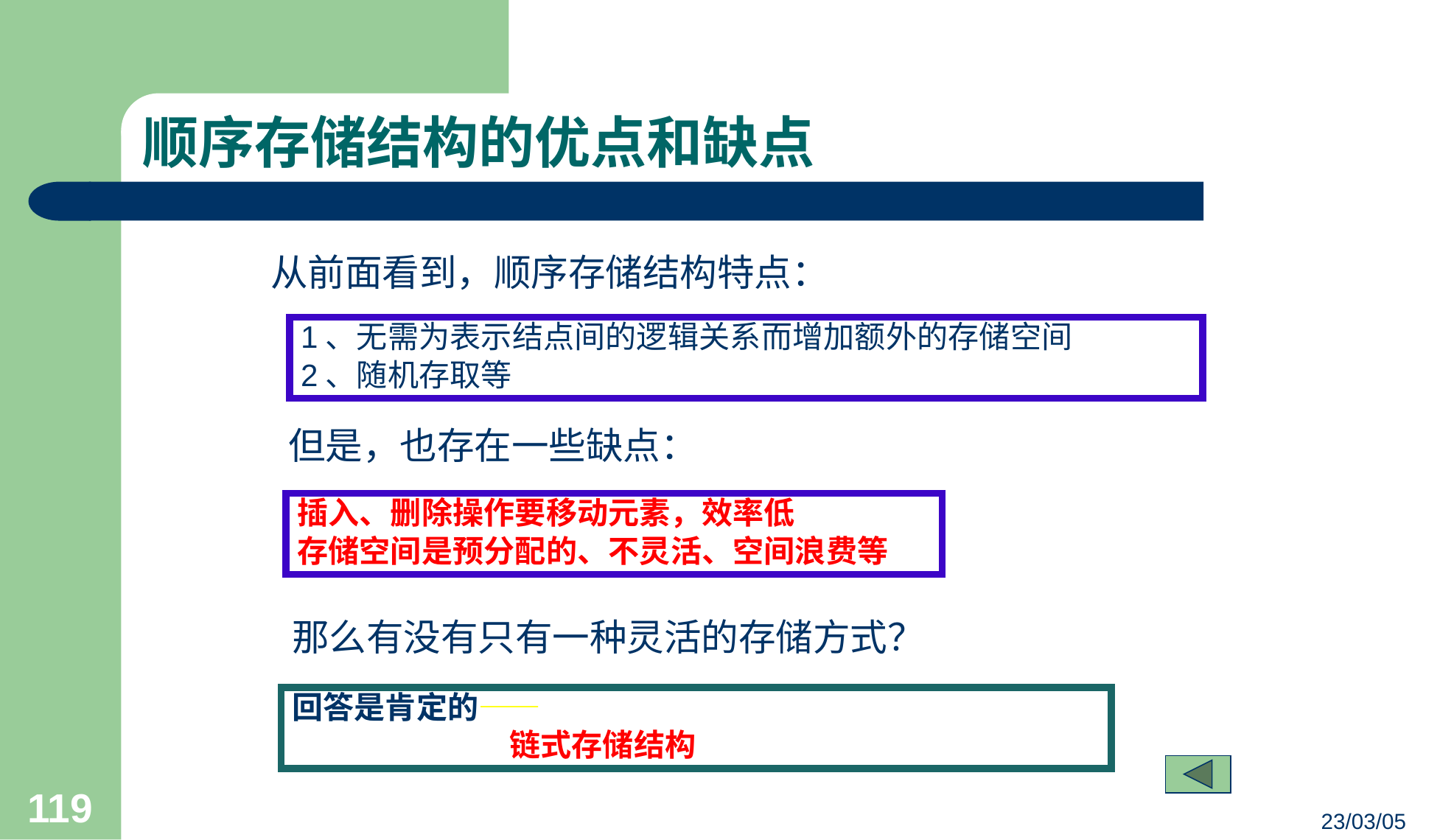

# 顺序存储结构的优点和缺点
从前面看到，顺序存储结构特点：
1、无需为表示结点间的逻辑关系而增加额外的存储空间
2、随机存取等
但是，也存在一些缺点：
插入、删除操作要移动元素，效率低
存储空间是预分配的、不灵活、空间浪费等
那么有没有只有一种灵活的存储方式？
回答是肯定的——
                              链式存储结构

119
23/03/05